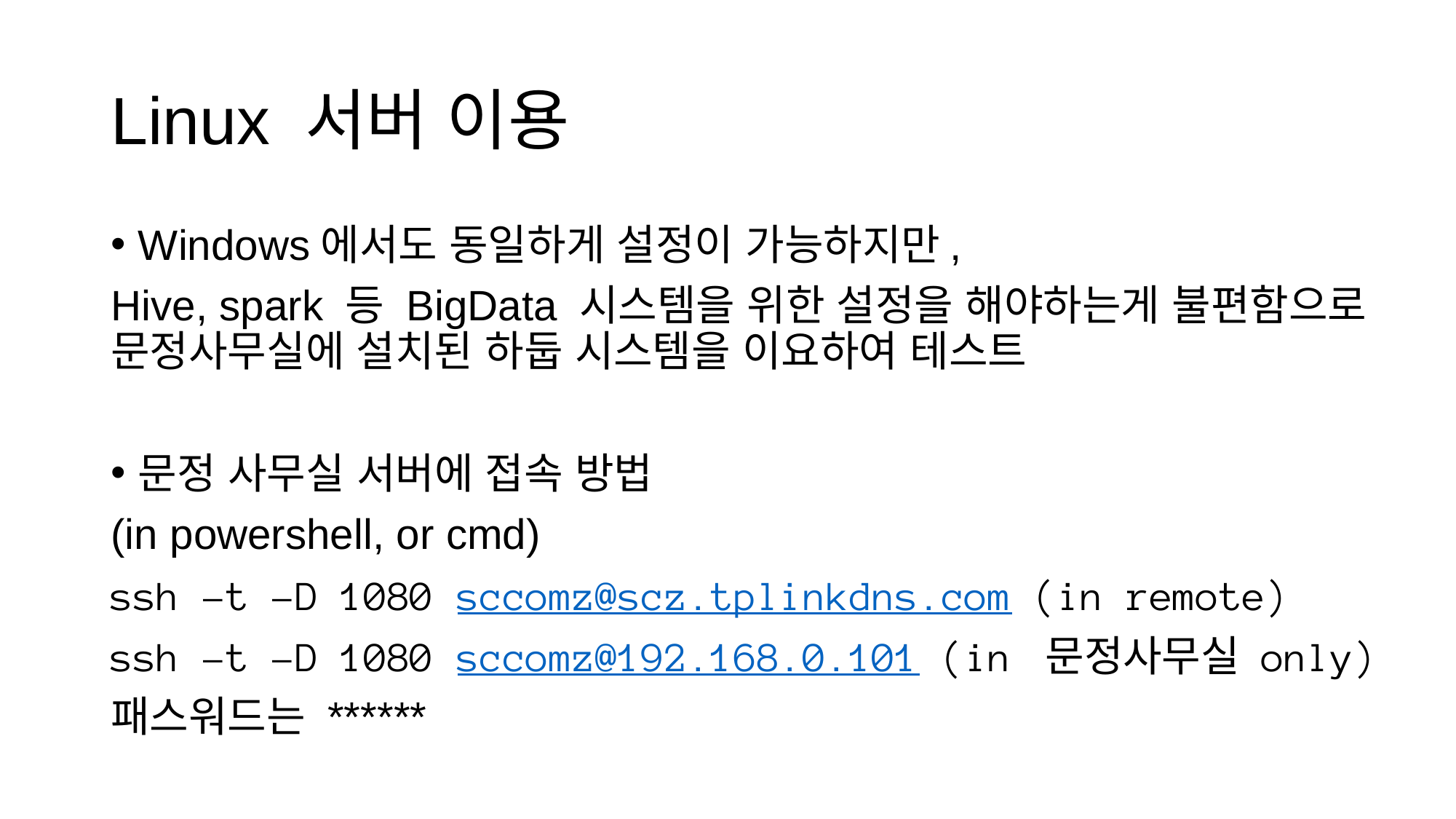

# Linux 서버 이용
Windows에서도 동일하게 설정이 가능하지만,
Hive, spark 등 BigData 시스템을 위한 설정을 해야하는게 불편함으로 문정사무실에 설치된 하둡 시스템을 이요하여 테스트

문정 사무실 서버에 접속 방법
(in powershell, or cmd)
ssh –t –D 1080 sccomz@scz.tplinkdns.com (in remote)
ssh –t –D 1080 sccomz@192.168.0.101 (in 문정사무실 only)
패스워드는 ******